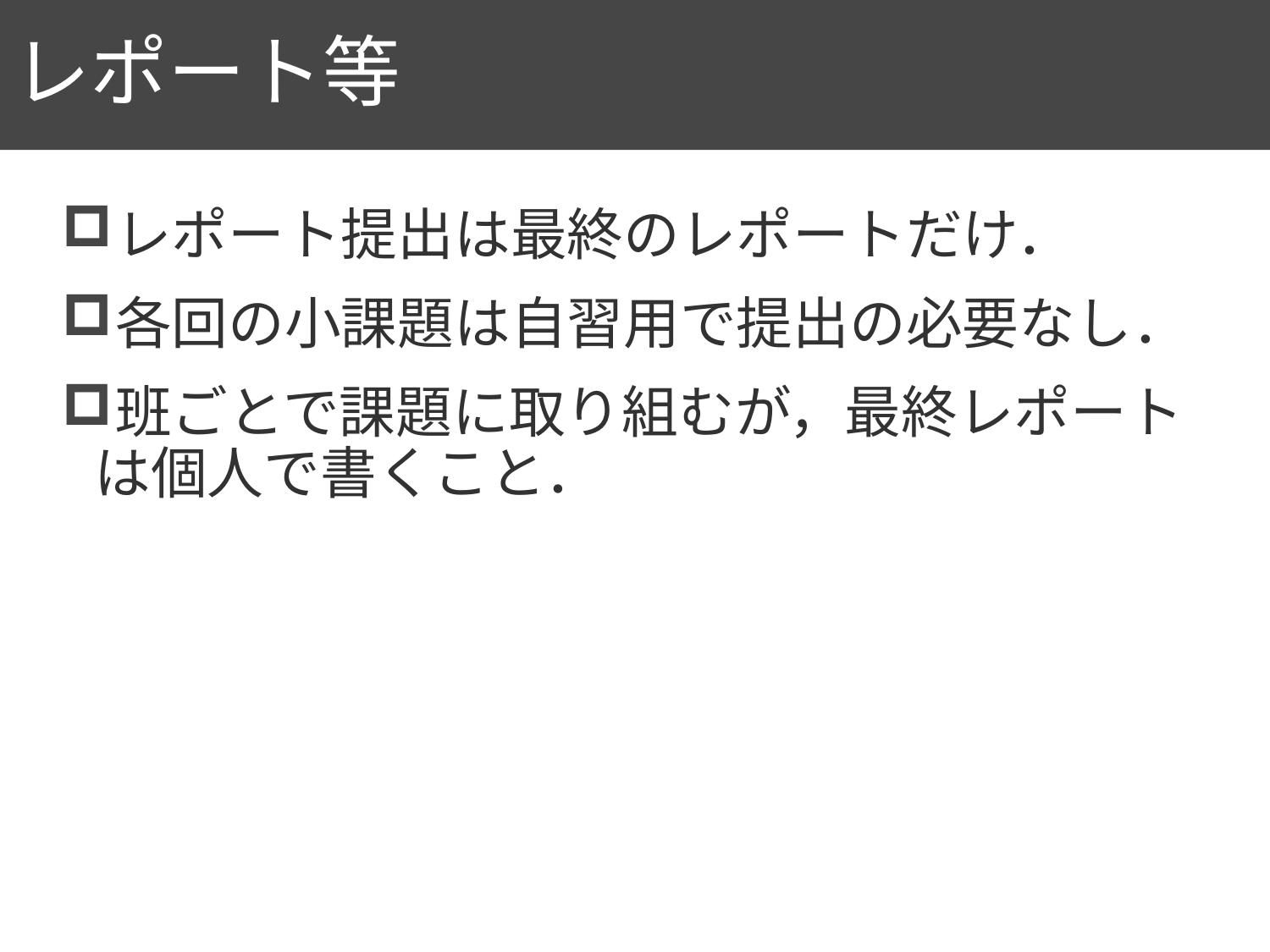

# レポート等
19
レポート提出は最終のレポートだけ．
各回の小課題は自習用で提出の必要なし．
班ごとで課題に取り組むが，最終レポートは個人で書くこと．